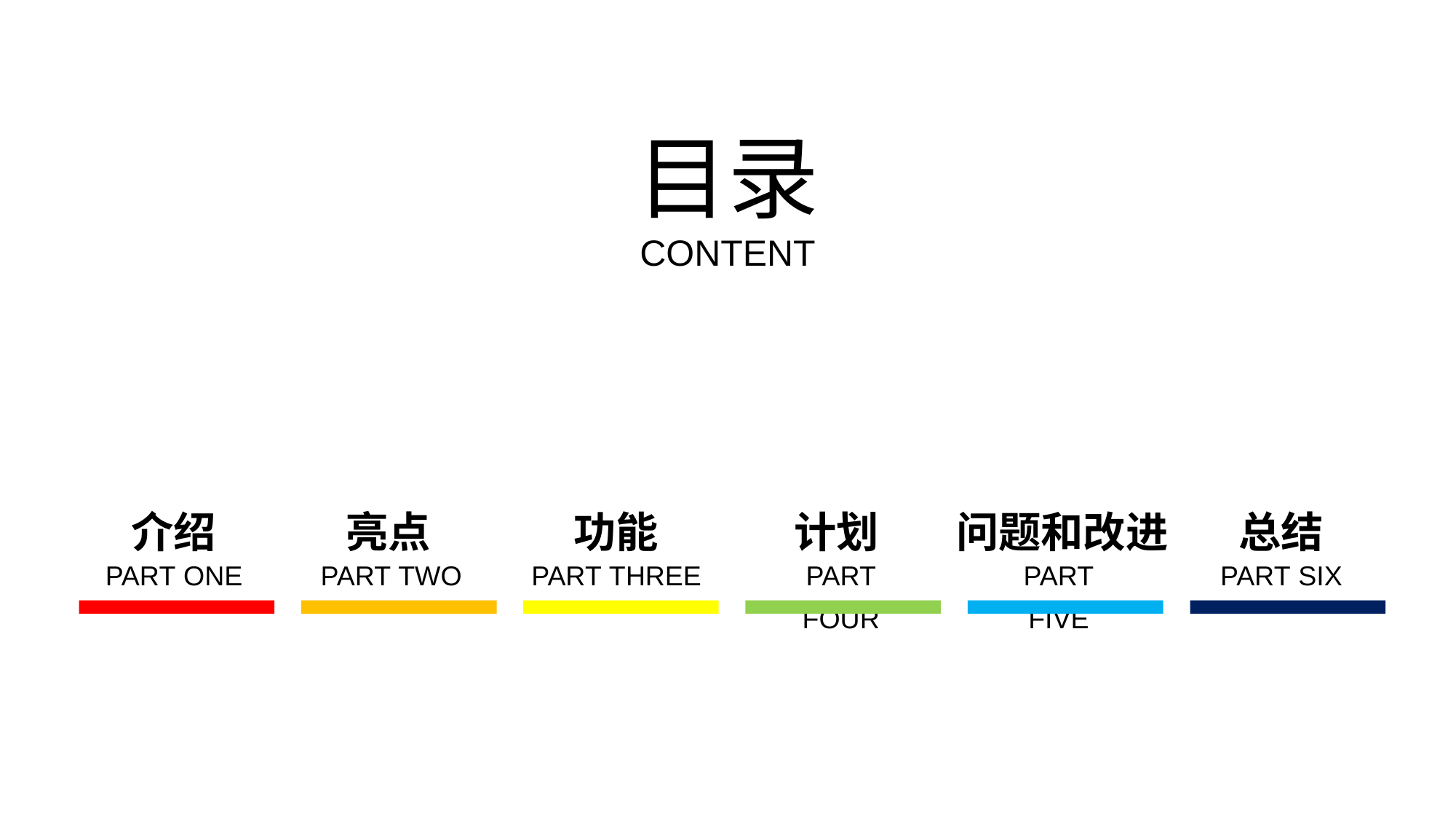

目录
CONTENT
介绍
亮点
功能
计划
问题和改进
总结
PART ONE
PART TWO
PART THREE
PART FOUR
PART FIVE
PART SIX